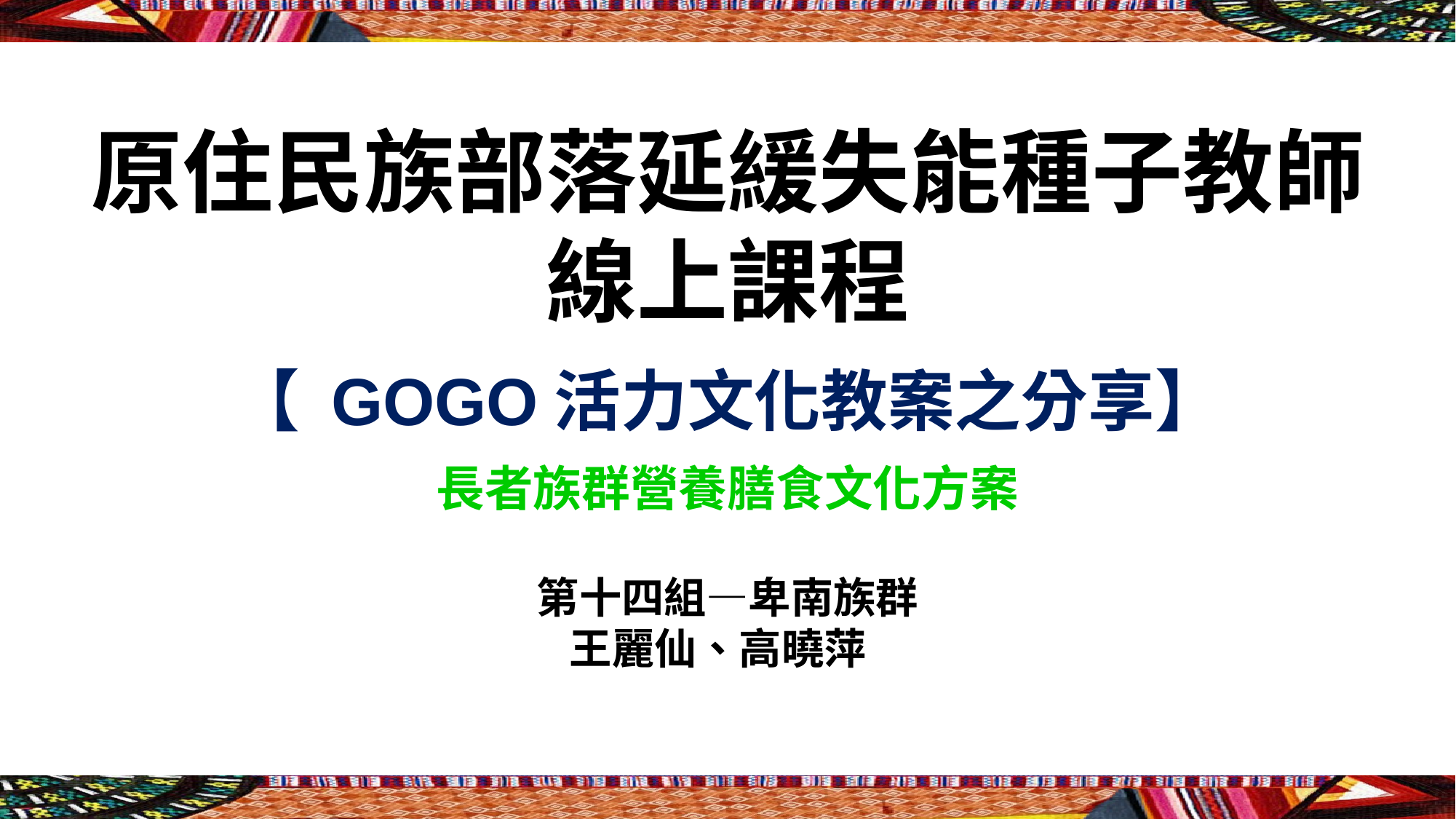

# 原住民族部落延緩失能種子教師 線上課程
【 GOGO活力文化教案之分享】
長者族群營養膳食文化方案
第十四組—卑南族群
王麗仙、高曉萍